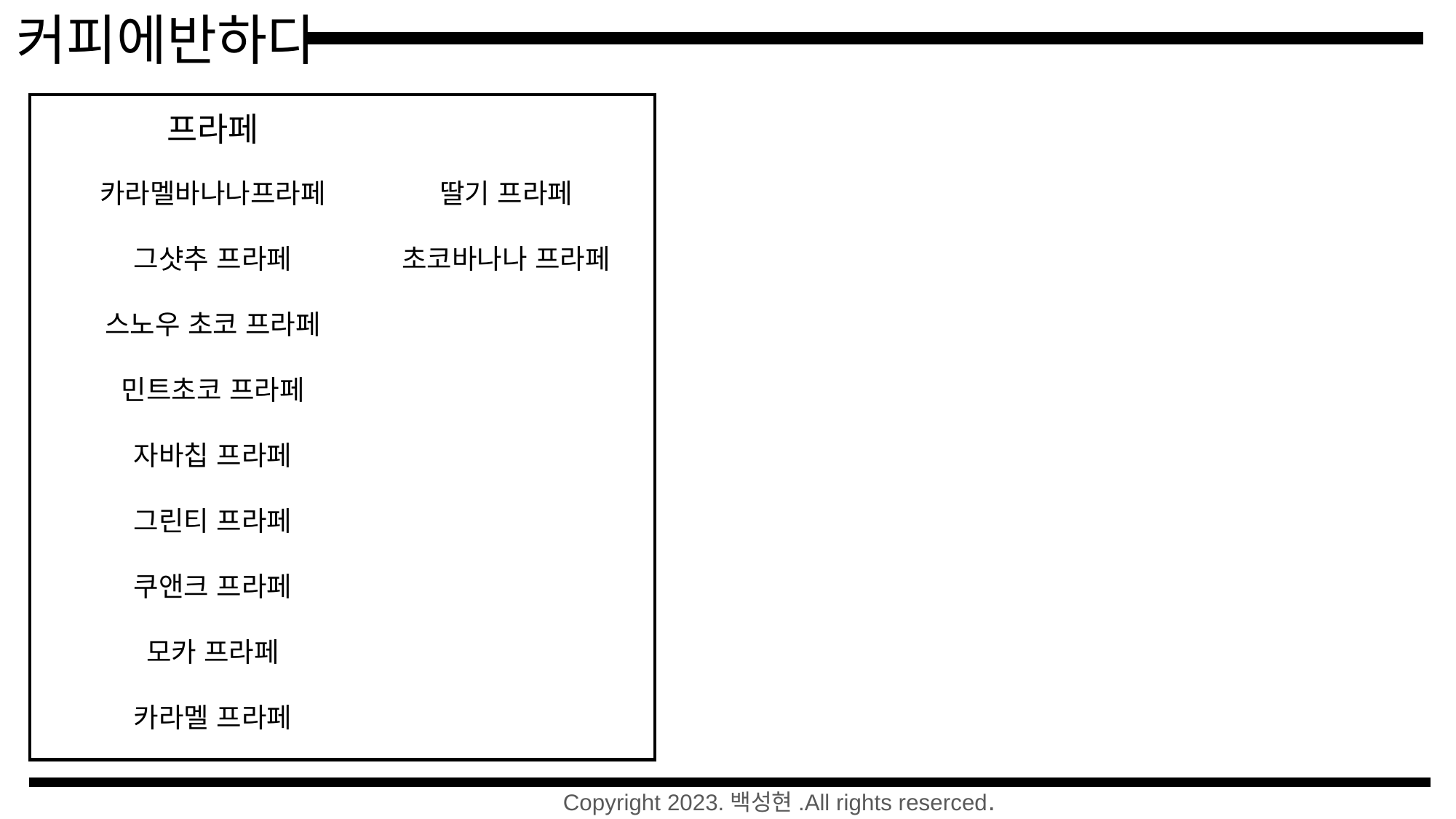

커피에반하다

프라페
딸기 프라페

초코바나나 프라페
카라멜바나나프라페

그샷추 프라페

스노우 초코 프라페

민트초코 프라페

자바칩 프라페

그린티 프라페

쿠앤크 프라페

모카 프라페

카라멜 프라페

Copyright 2023.백성현.All rights reserced.